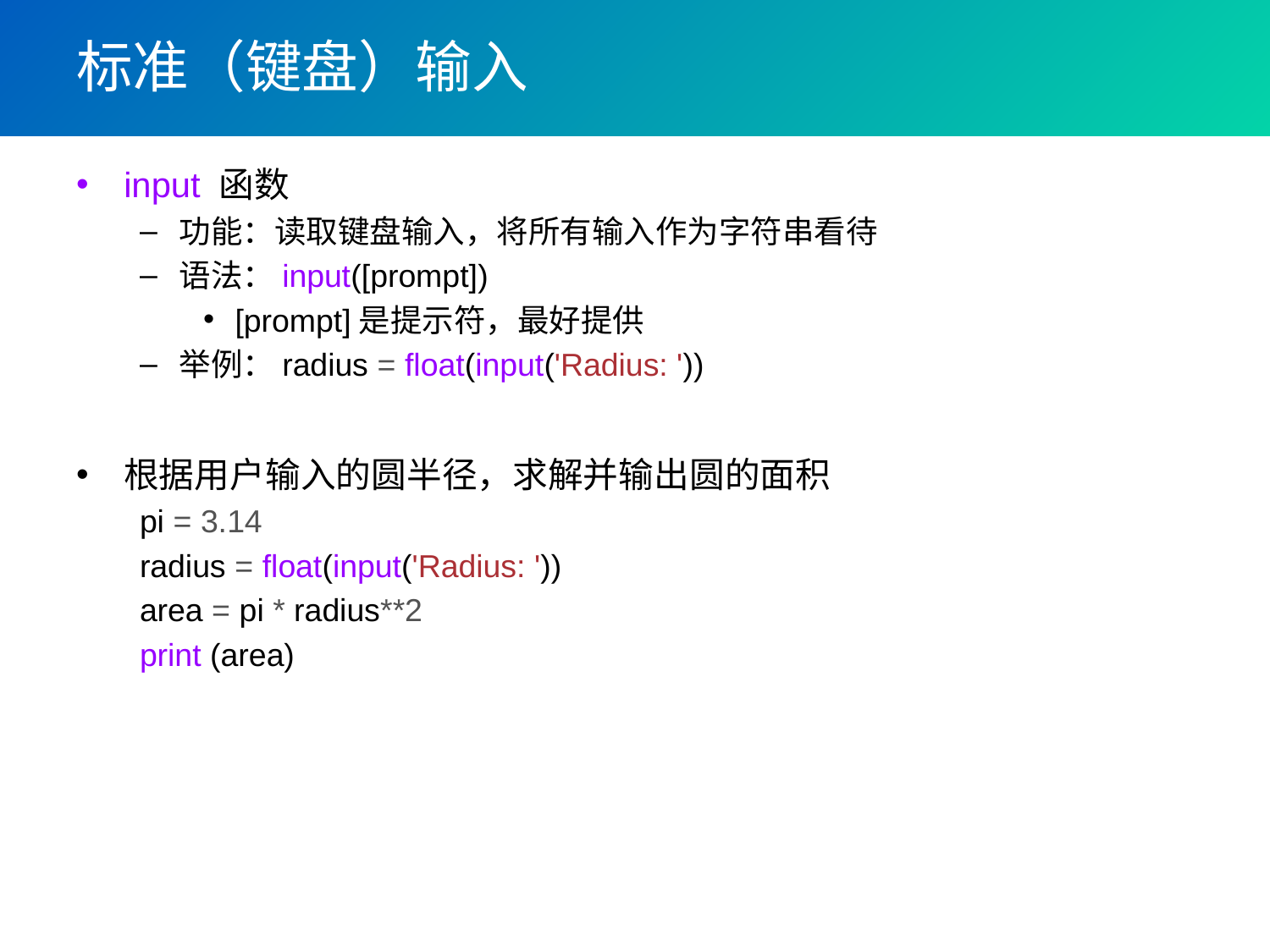

# 标准（键盘）输入
input 函数
功能：读取键盘输入，将所有输入作为字符串看待
语法：input([prompt])
[prompt]是提示符，最好提供
举例：radius = float(input('Radius: '))

根据用户输入的圆半径，求解并输出圆的面积
pi = 3.14
radius = float(input('Radius: '))
area = pi * radius**2
print (area)